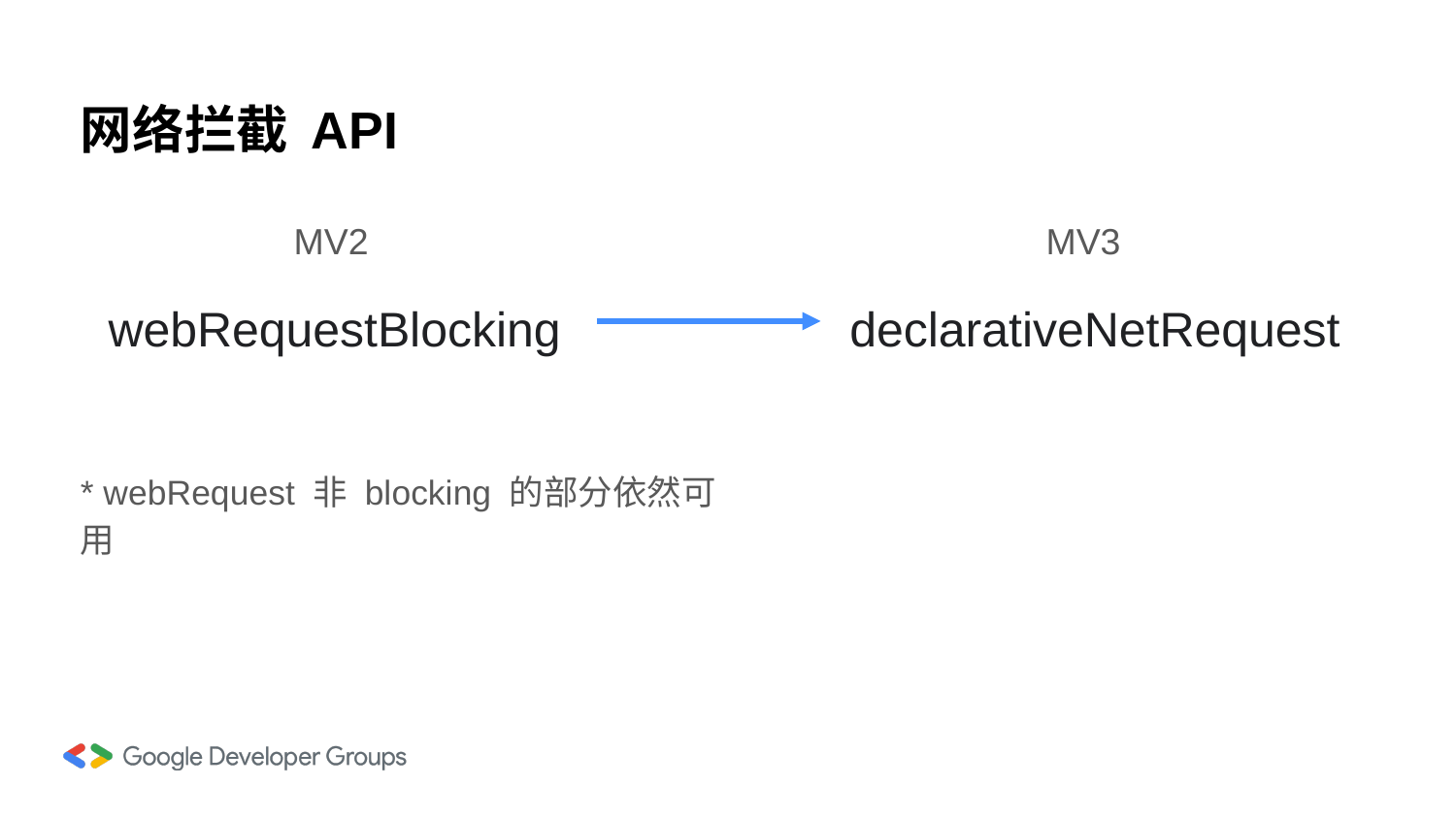

网络拦截 API
MV2
MV3
webRequestBlocking
declarativeNetRequest
* webRequest 非 blocking 的部分依然可用